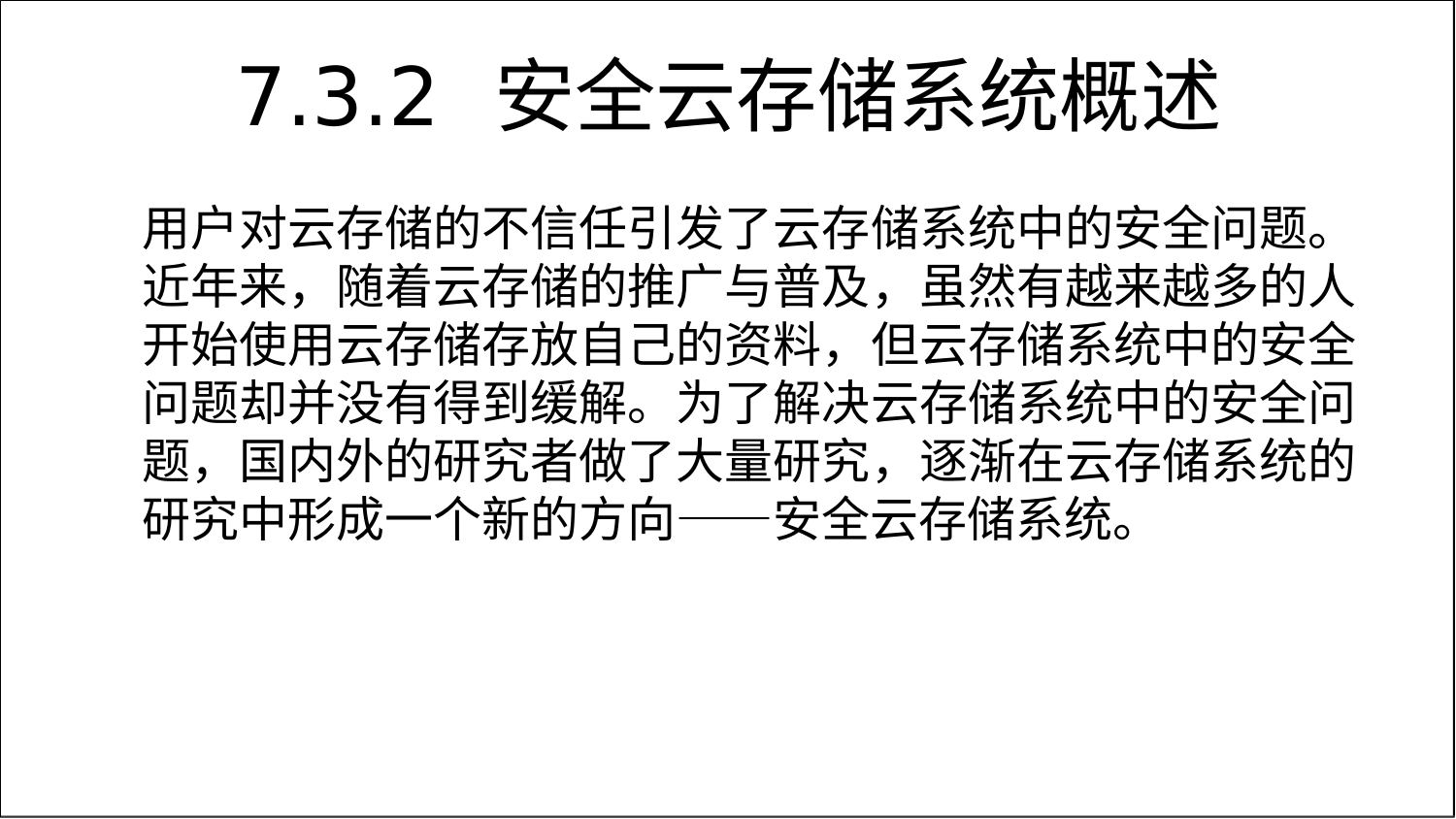

# 7.3.2	安全云存储系统概述
用户对云存储的不信任引发了云存储系统中的安全问题。 近年来，随着云存储的推广与普及，虽然有越来越多的人 开始使用云存储存放自己的资料，但云存储系统中的安全 问题却并没有得到缓解。为了解决云存储系统中的安全问 题，国内外的研究者做了大量研究，逐渐在云存储系统的 研究中形成一个新的方向——安全云存储系统。